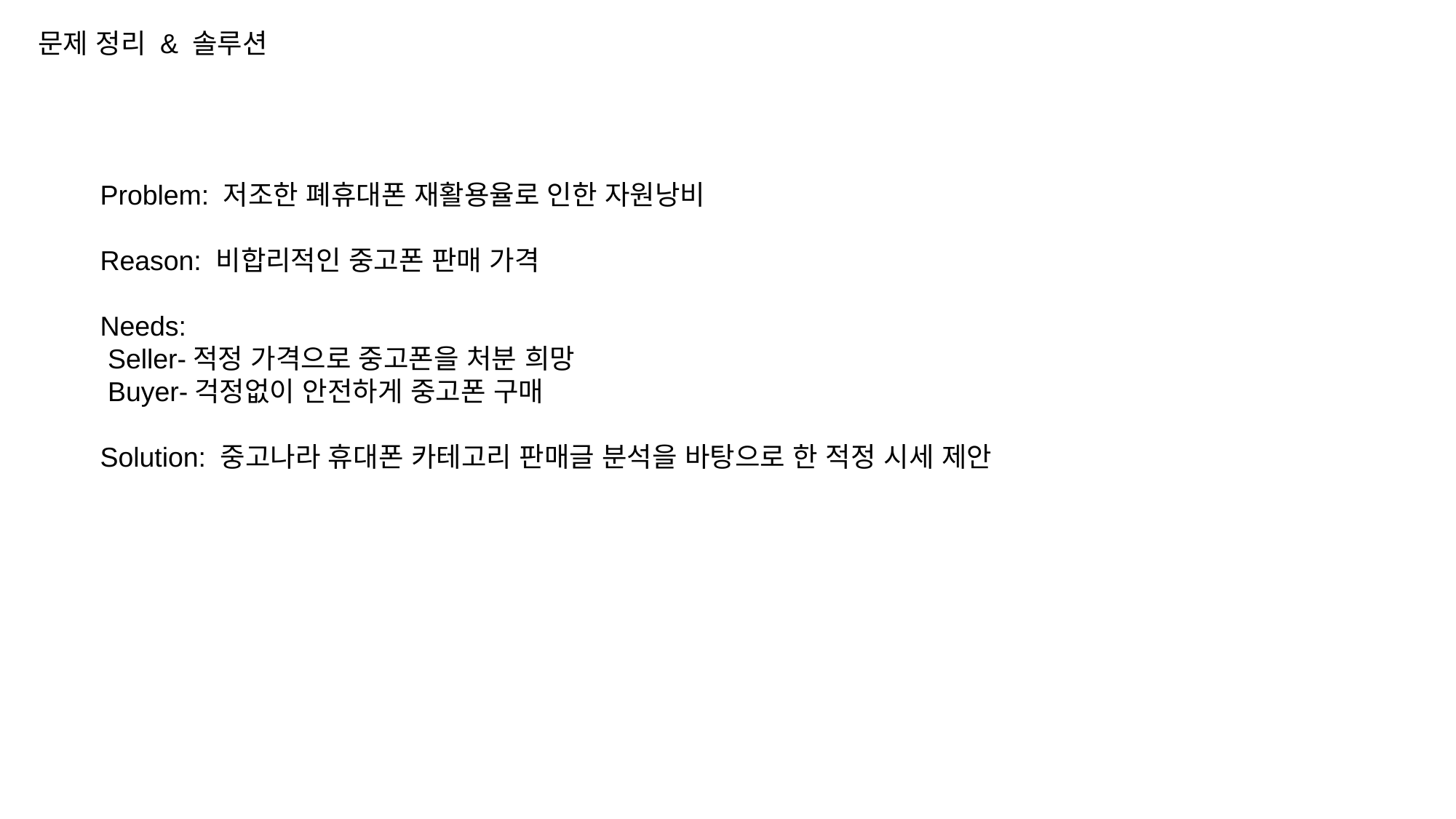

문제 정리 & 솔루션
Problem: 저조한 폐휴대폰 재활용율로 인한 자원낭비

Reason: 비합리적인 중고폰 판매 가격

Needs:
 Seller-적정 가격으로 중고폰을 처분 희망
 Buyer-걱정없이 안전하게 중고폰 구매

Solution: 중고나라 휴대폰 카테고리 판매글 분석을 바탕으로 한 적정 시세 제안